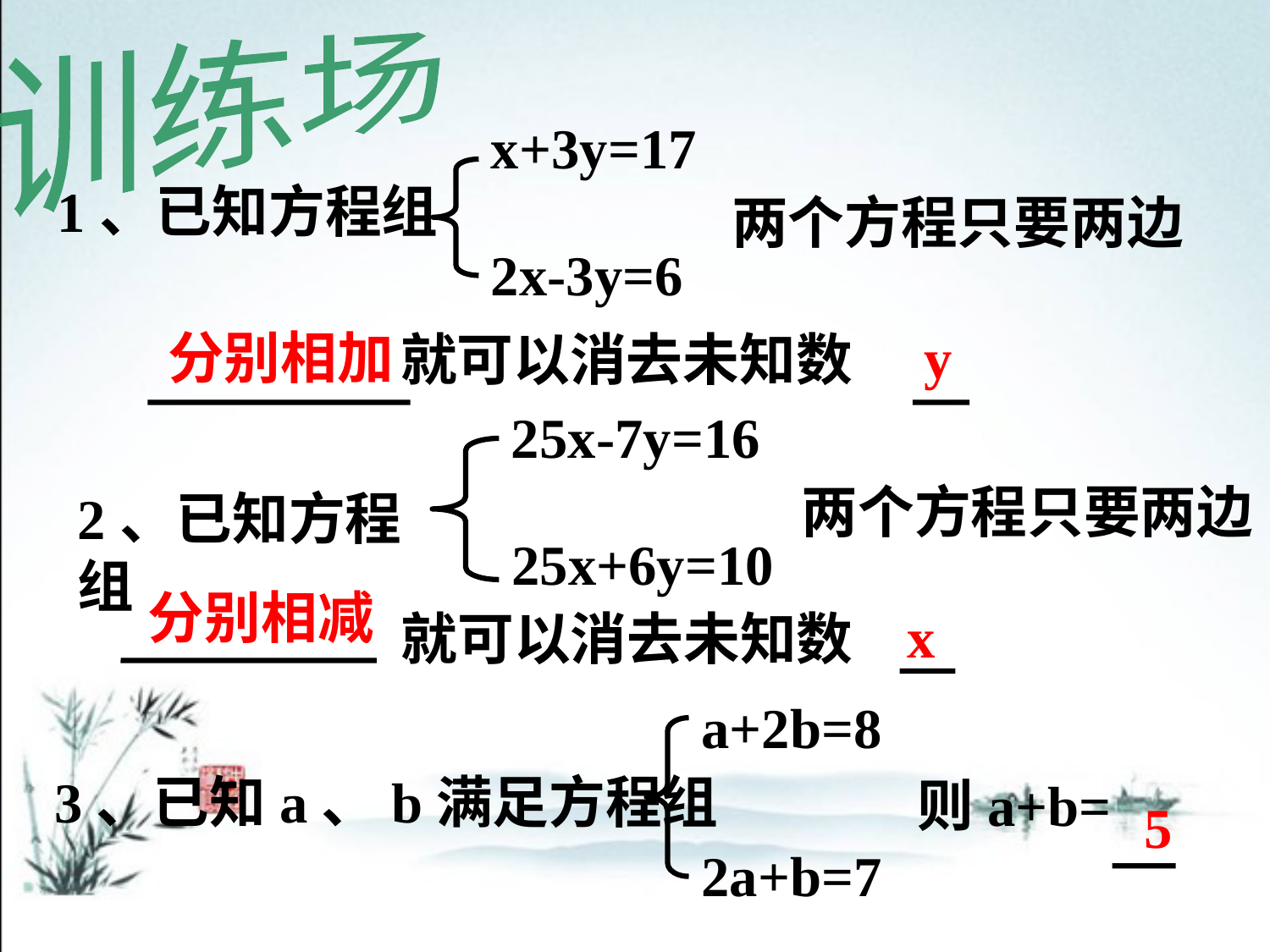

训练场
x+3y=17

1、已知方程组
两个方程只要两边
2x-3y=6
就可以消去未知数

分别相加
y
25x-7y=16

两个方程只要两边
2、已知方程组
25x+6y=10

就可以消去未知数

分别相减
x
a+2b=8

3、已知a、b满足方程组
则a+b=
2a+b=7

5